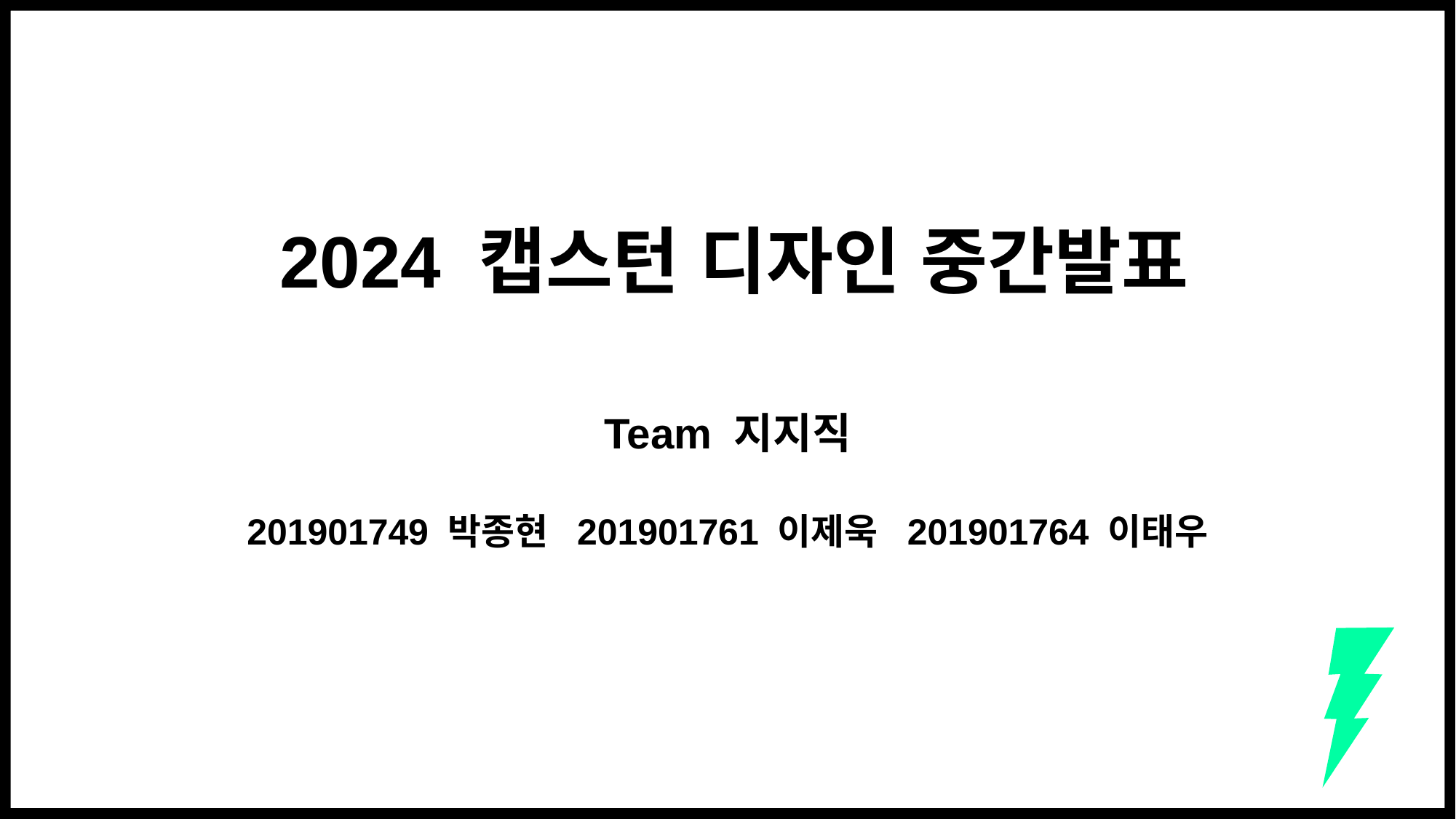

2024 캡스턴 디자인 중간발표
Team 지지직

201901749 박종현  201901761 이제욱  201901764 이태우